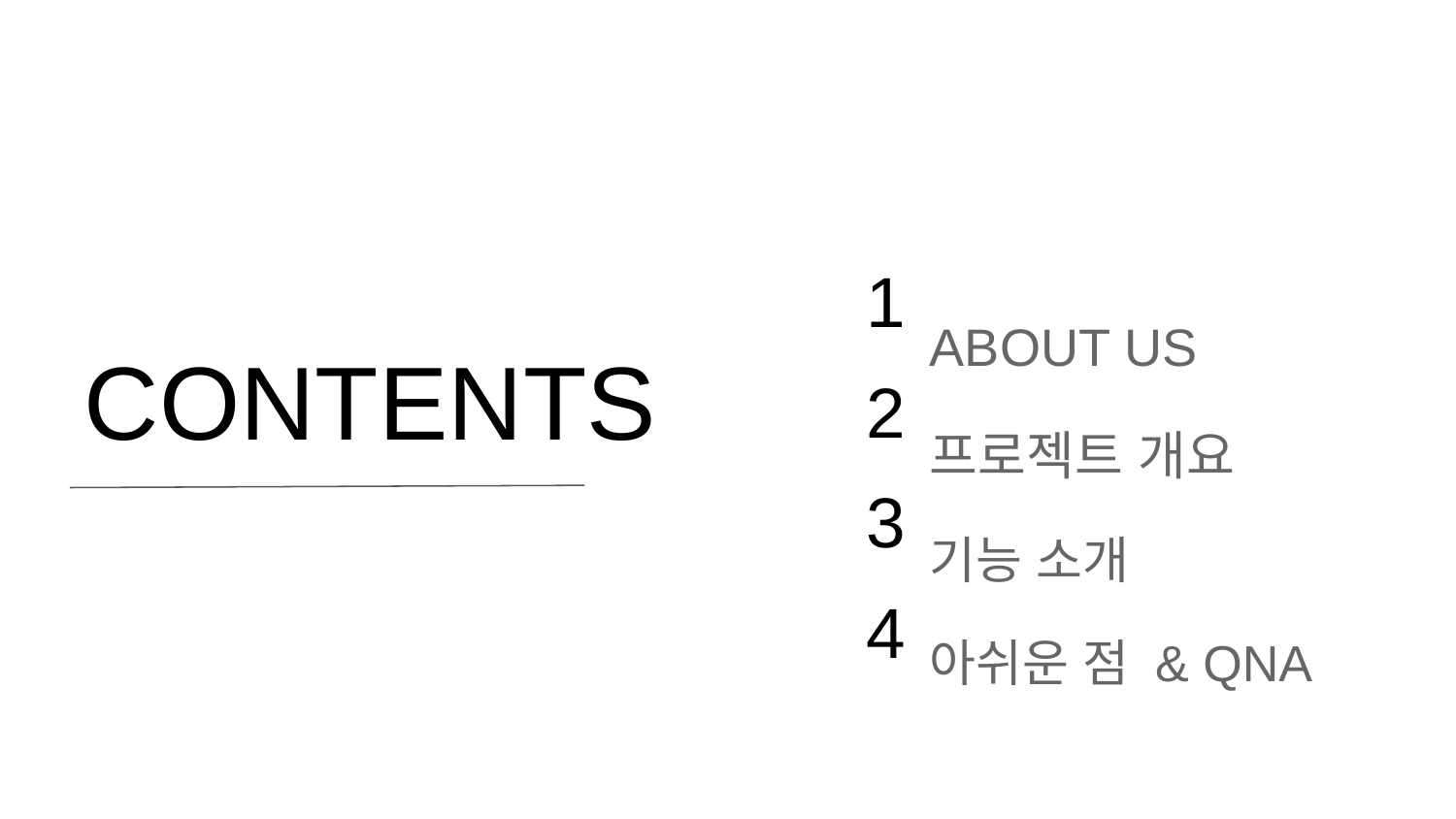

1
2
3
4
ABOUT US
프로젝트 개요
기능 소개
아쉬운 점 & QNA
# CONTENTS